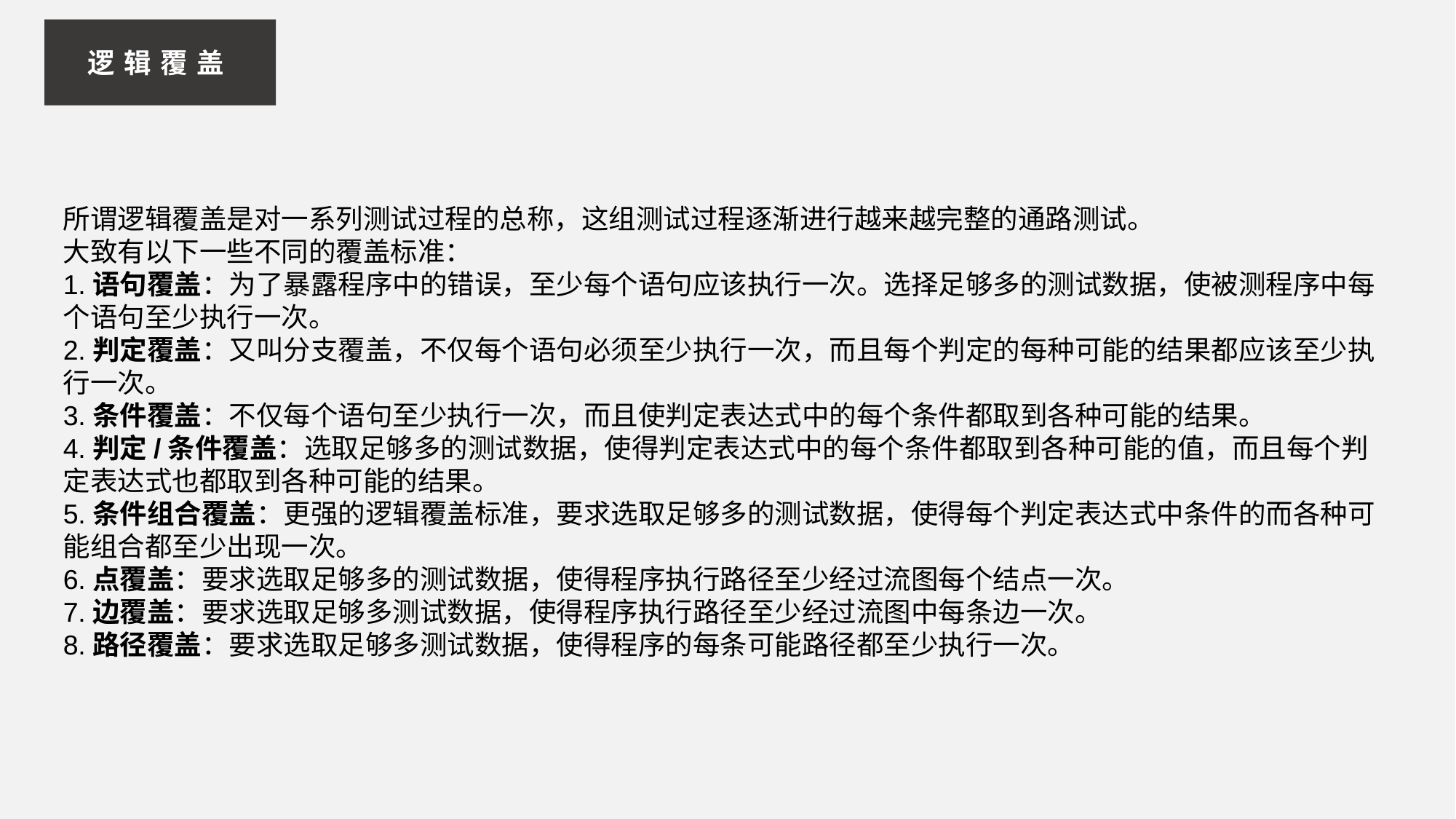

逻辑覆盖
所谓逻辑覆盖是对一系列测试过程的总称，这组测试过程逐渐进行越来越完整的通路测试。
大致有以下一些不同的覆盖标准：
1.语句覆盖：为了暴露程序中的错误，至少每个语句应该执行一次。选择足够多的测试数据，使被测程序中每个语句至少执行一次。
2.判定覆盖：又叫分支覆盖，不仅每个语句必须至少执行一次，而且每个判定的每种可能的结果都应该至少执行一次。
3.条件覆盖：不仅每个语句至少执行一次，而且使判定表达式中的每个条件都取到各种可能的结果。
4.判定/条件覆盖：选取足够多的测试数据，使得判定表达式中的每个条件都取到各种可能的值，而且每个判定表达式也都取到各种可能的结果。
5.条件组合覆盖：更强的逻辑覆盖标准，要求选取足够多的测试数据，使得每个判定表达式中条件的而各种可能组合都至少出现一次。
6.点覆盖：要求选取足够多的测试数据，使得程序执行路径至少经过流图每个结点一次。
7.边覆盖：要求选取足够多测试数据，使得程序执行路径至少经过流图中每条边一次。
8.路径覆盖：要求选取足够多测试数据，使得程序的每条可能路径都至少执行一次。